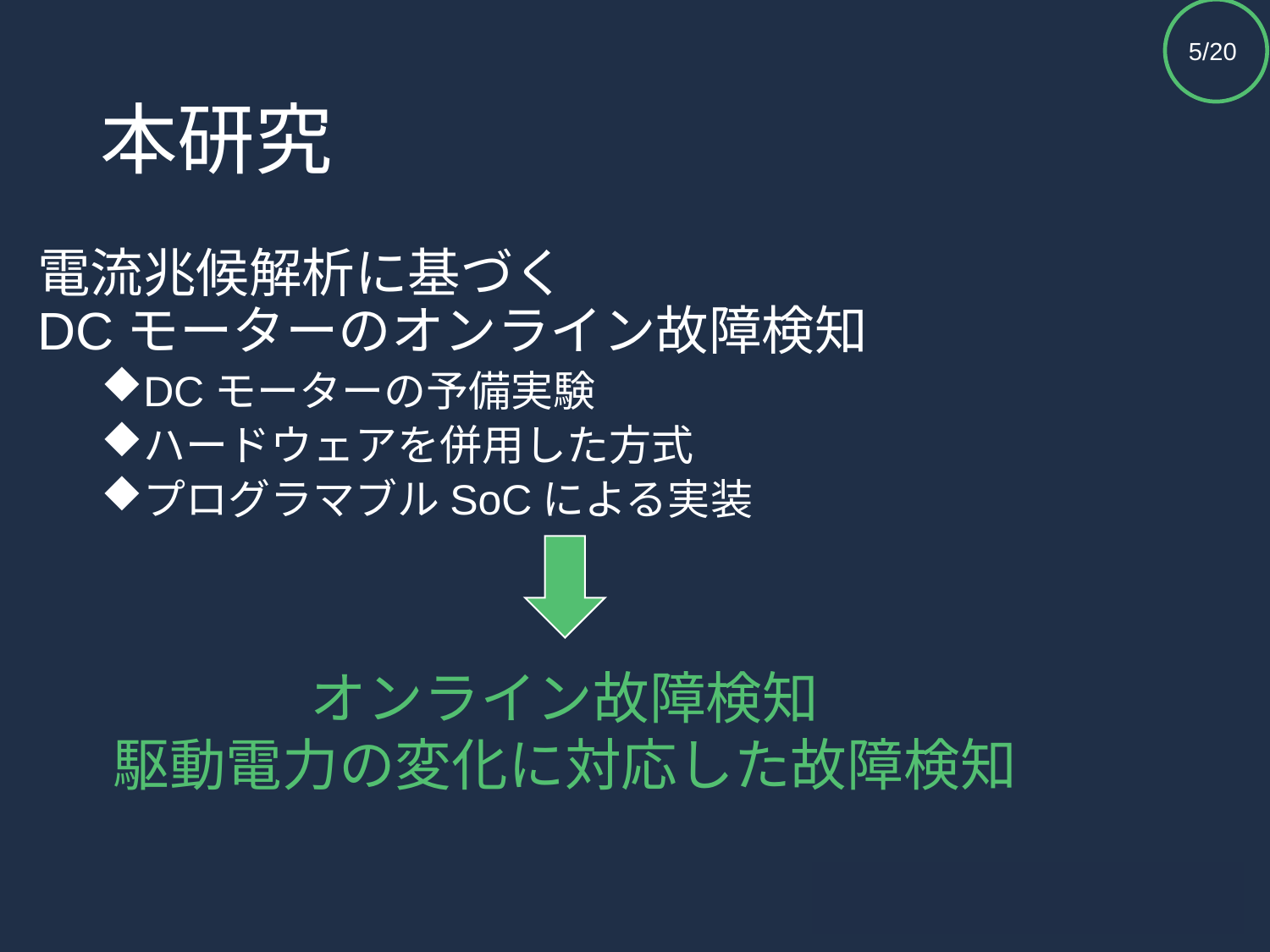

# 本研究
電流兆候解析に基づく
DCモーターのオンライン故障検知
DCモーターの予備実験
ハードウェアを併用した方式
プログラマブルSoCによる実装

オンライン故障検知
駆動電力の変化に対応した故障検知